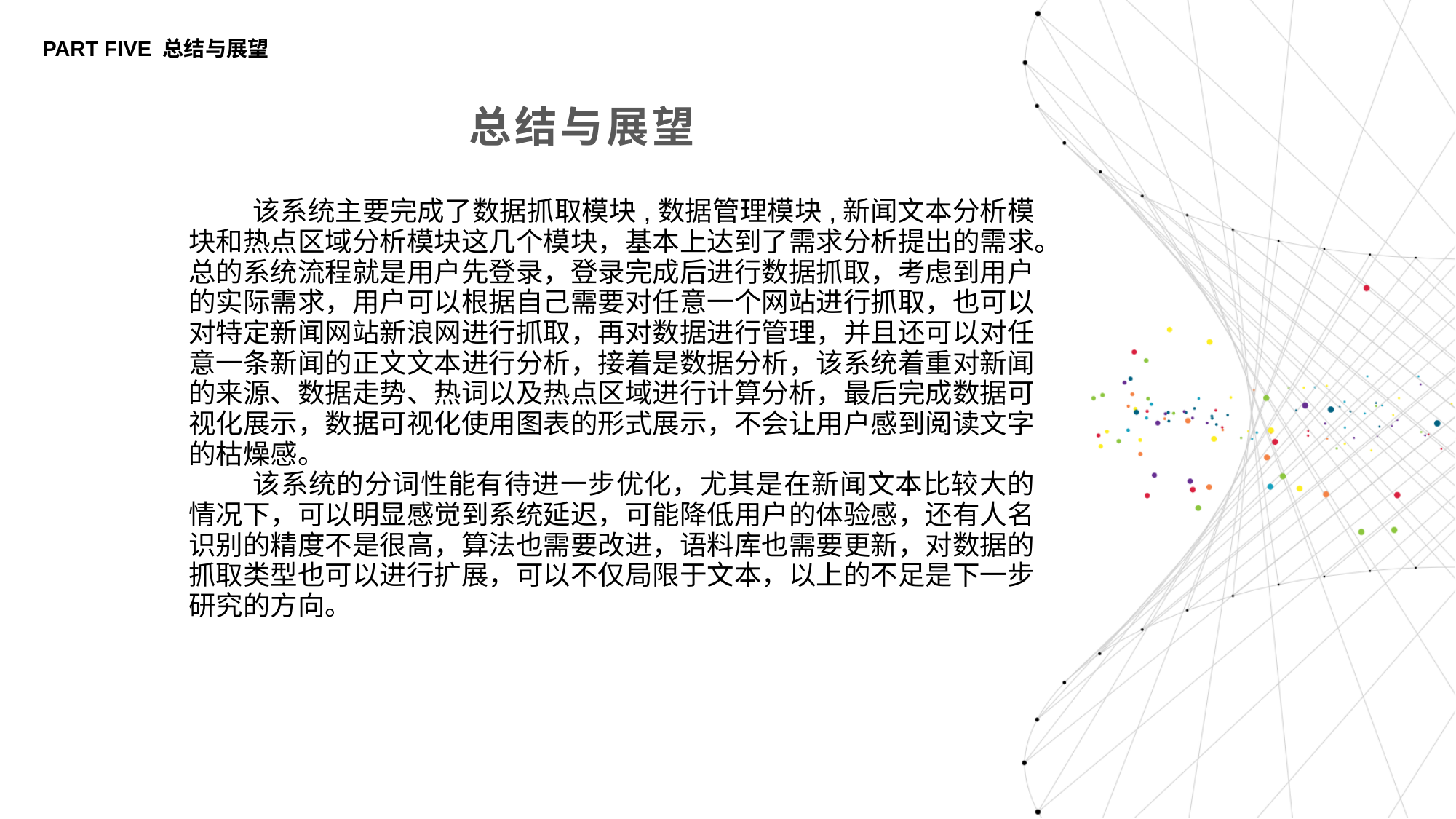

PART FIVE 总结与展望
总结与展望
该系统主要完成了数据抓取模块,数据管理模块,新闻文本分析模块和热点区域分析模块这几个模块，基本上达到了需求分析提出的需求。总的系统流程就是用户先登录，登录完成后进行数据抓取，考虑到用户的实际需求，用户可以根据自己需要对任意一个网站进行抓取，也可以对特定新闻网站新浪网进行抓取，再对数据进行管理，并且还可以对任意一条新闻的正文文本进行分析，接着是数据分析，该系统着重对新闻的来源、数据走势、热词以及热点区域进行计算分析，最后完成数据可视化展示，数据可视化使用图表的形式展示，不会让用户感到阅读文字的枯燥感。
该系统的分词性能有待进一步优化，尤其是在新闻文本比较大的情况下，可以明显感觉到系统延迟，可能降低用户的体验感，还有人名识别的精度不是很高，算法也需要改进，语料库也需要更新，对数据的抓取类型也可以进行扩展，可以不仅局限于文本，以上的不足是下一步研究的方向。